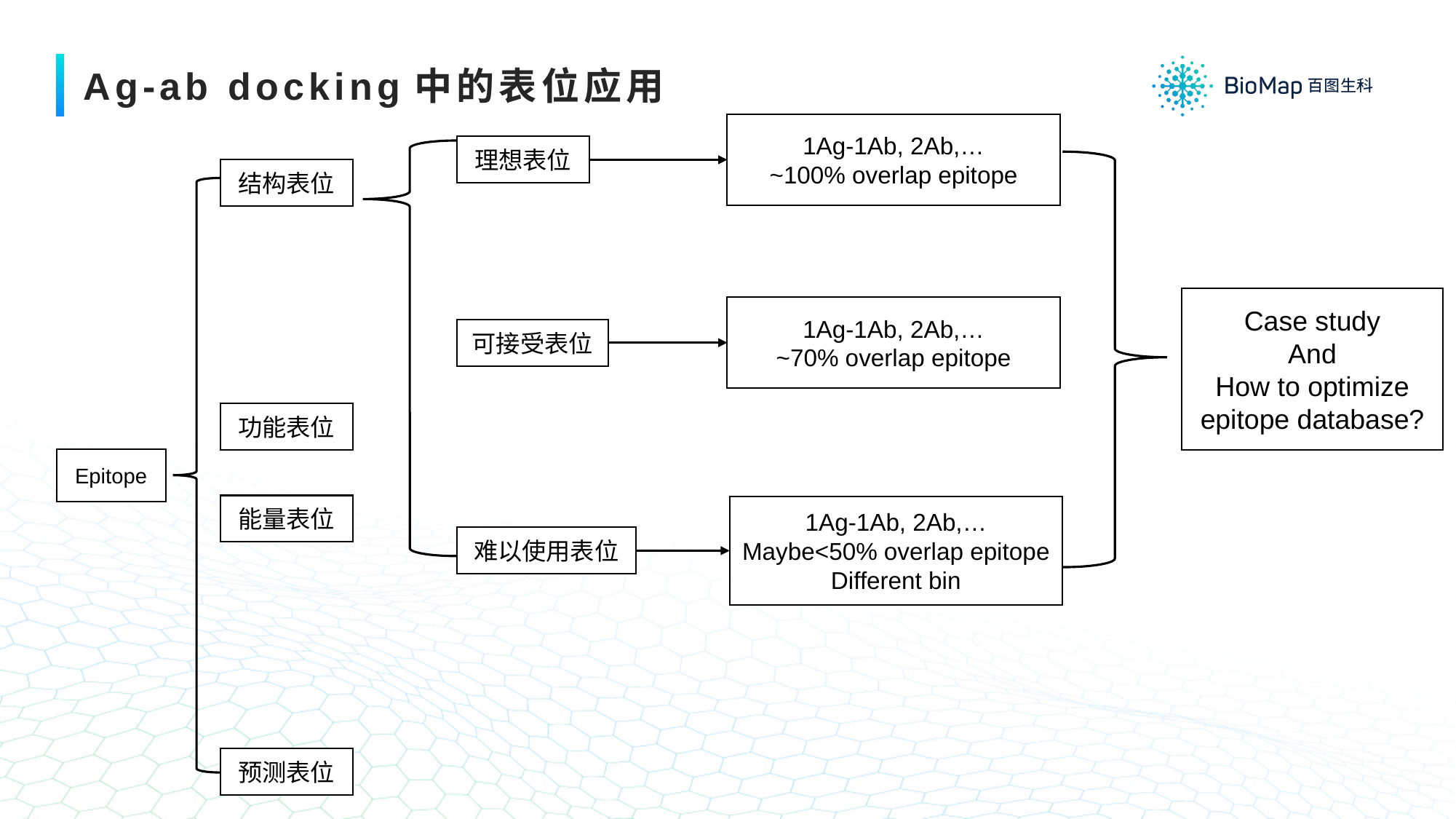

# Ag-ab docking中的表位应用
1Ag-1Ab, 2Ab,…
~100% overlap epitope
理想表位

结构表位

Case study
And
How to optimize epitope database?
1Ag-1Ab, 2Ab,…
~70% overlap epitope
可接受表位
功能表位
Epitope
能量表位
1Ag-1Ab, 2Ab,…
Maybe<50% overlap epitope
Different bin
难以使用表位
预测表位